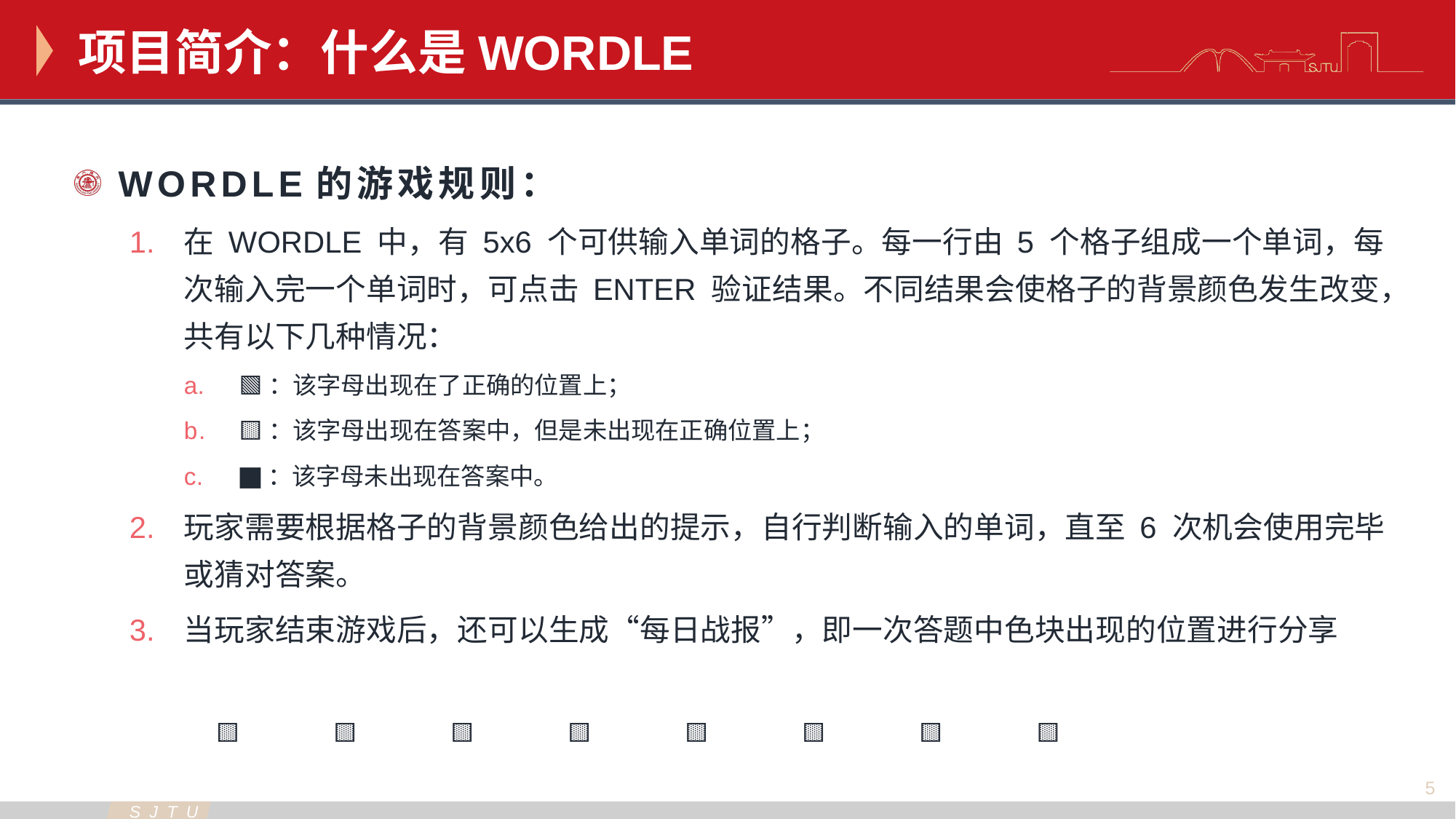

项目简介：什么是WORDLE
WORDLE的游戏规则：
在 WORDLE 中，有 5x6 个可供输入单词的格子。每一行由 5 个格子组成一个单词，每次输入完一个单词时，可点击 ENTER 验证结果。不同结果会使格子的背景颜色发生改变，共有以下几种情况：
🟩：该字母出现在了正确的位置上；
🟨：该字母出现在答案中，但是未出现在正确位置上；
⬛：该字母未出现在答案中。
玩家需要根据格子的背景颜色给出的提示，自行判断输入的单词，直至 6 次机会使用完毕或猜对答案。
当玩家结束游戏后，还可以生成“每日战报”，即一次答题中色块出现的位置进行分享

⬛🟩⬛🟨 ⬛🟩⬛🟨 ⬛🟩⬛🟨 ⬛🟩⬛🟨 ⬛🟩⬛🟨 ⬛🟩⬛🟨 ⬛🟩⬛🟨 ⬛🟩⬛🟨
5